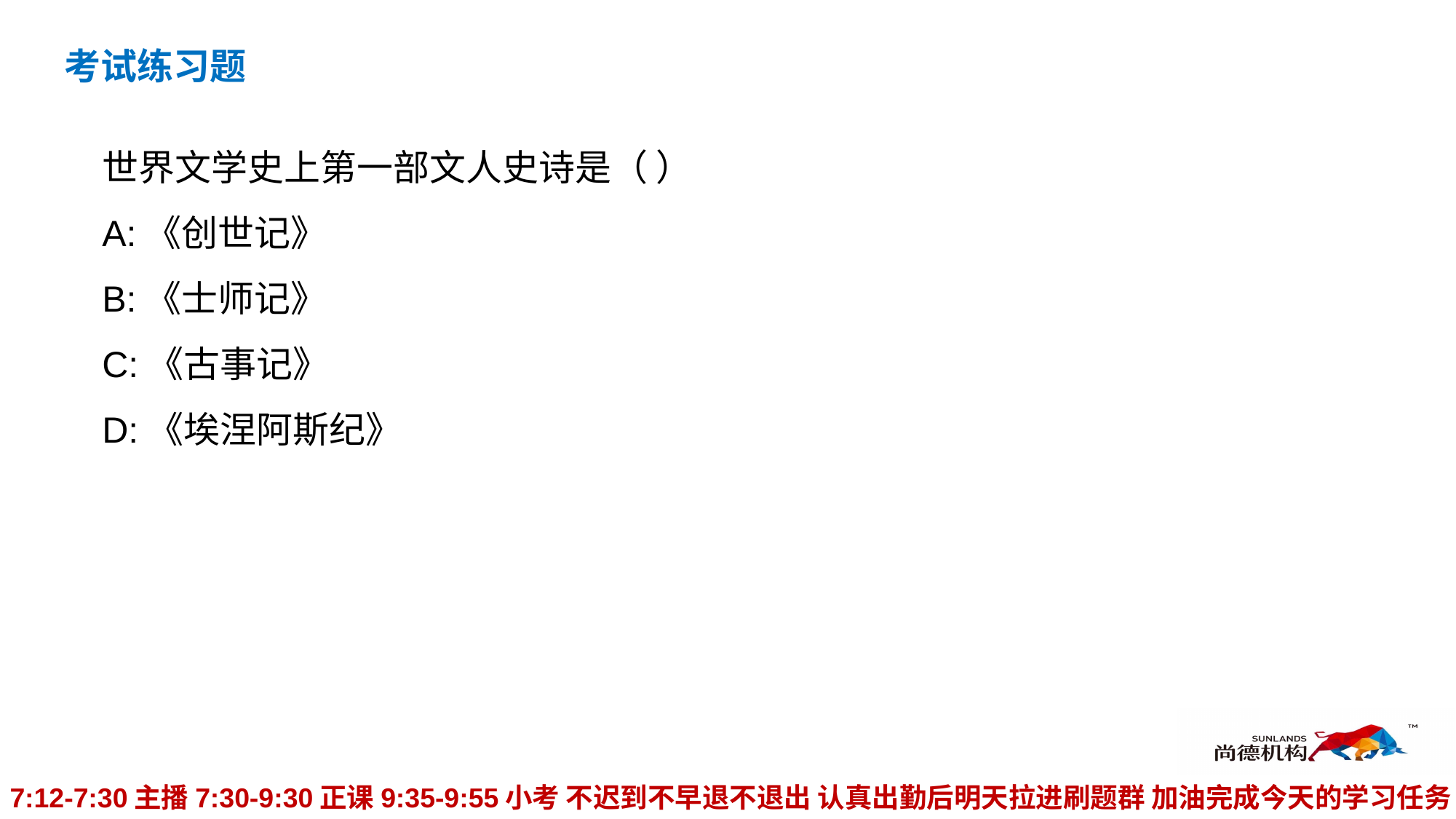

考试练习题
世界文学史上第一部文人史诗是（ ）
A:《创世记》
B:《士师记》
C:《古事记》
D:《埃涅阿斯纪》